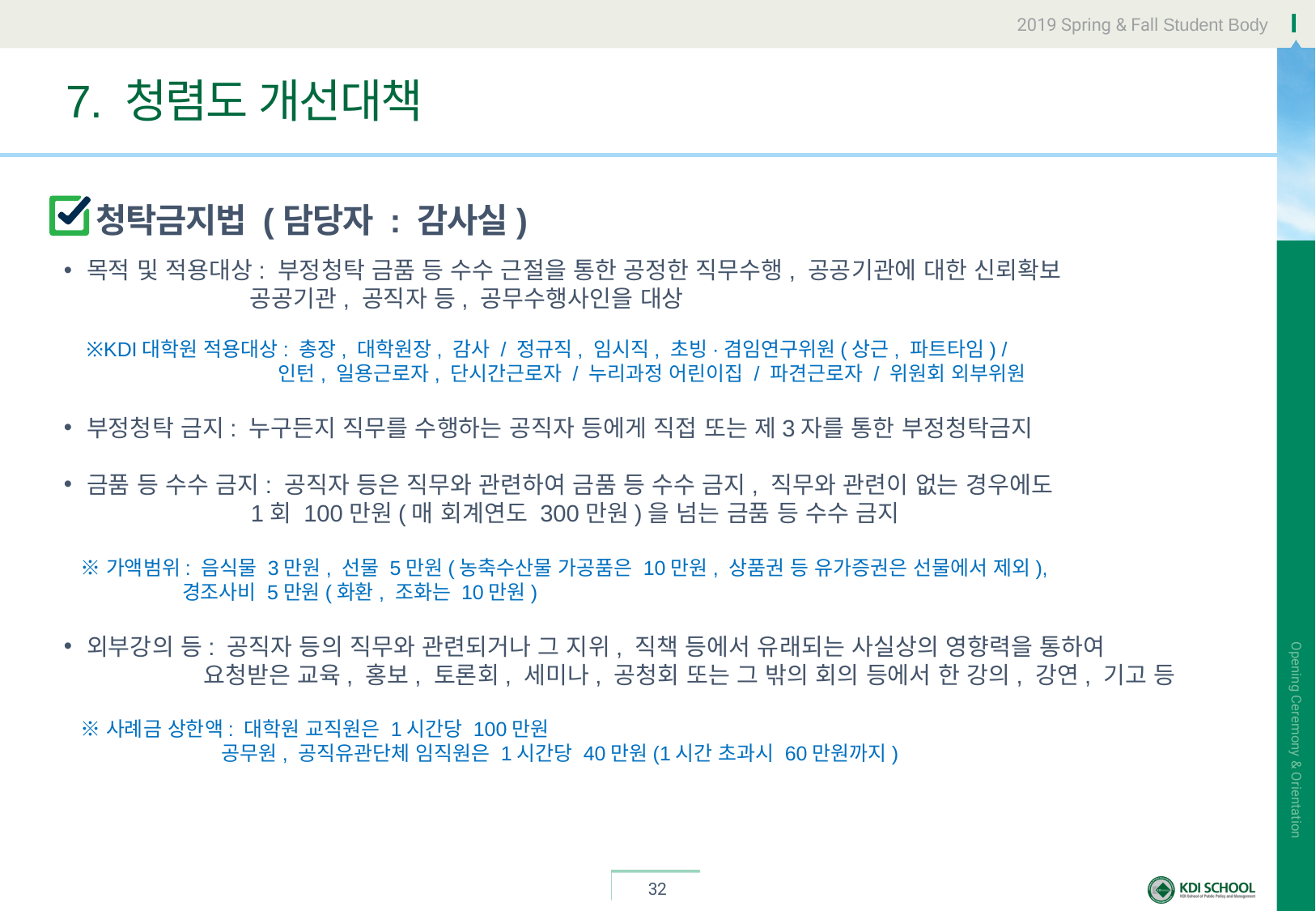

# 7. 청렴도 개선대책
청탁금지법 (담당자 : 감사실)

목적 및 적용대상: 부정청탁 금품 등 수수 근절을 통한 공정한 직무수행, 공공기관에 대한 신뢰확보
                           공공기관, 공직자 등, 공무수행사인을 대상

    ※KDI대학원 적용대상: 총장, 대학원장, 감사 / 정규직, 임시직, 초빙·겸임연구위원(상근, 파트타임) /
                                     인턴, 일용근로자, 단시간근로자 / 누리과정 어린이집 / 파견근로자 / 위원회 외부위원

부정청탁 금지: 누구든지 직무를 수행하는 공직자 등에게 직접 또는 제3자를 통한 부정청탁금지

금품 등 수수 금지: 공직자 등은 직무와 관련하여 금품 등 수수 금지, 직무와 관련이 없는 경우에도
                            1회 100만원(매 회계연도 300만원)을 넘는 금품 등 수수 금지

   ※가액범위: 음식물 3만원, 선물 5만원(농축수산물 가공품은 10만원, 상품권 등 유가증권은 선물에서 제외),
                    경조사비 5만원(화환, 조화는 10만원)

외부강의 등: 공직자 등의 직무와 관련되거나 그 지위, 직책 등에서 유래되는 사실상의 영향력을 통하여
                    요청받은 교육, 홍보, 토론회, 세미나, 공청회 또는 그 밖의 회의 등에서 한 강의, 강연, 기고 등

   ※사례금 상한액: 대학원 교직원은 1시간당 100만원
                           공무원, 공직유관단체 임직원은 1시간당 40만원(1시간 초과시 60만원까지)